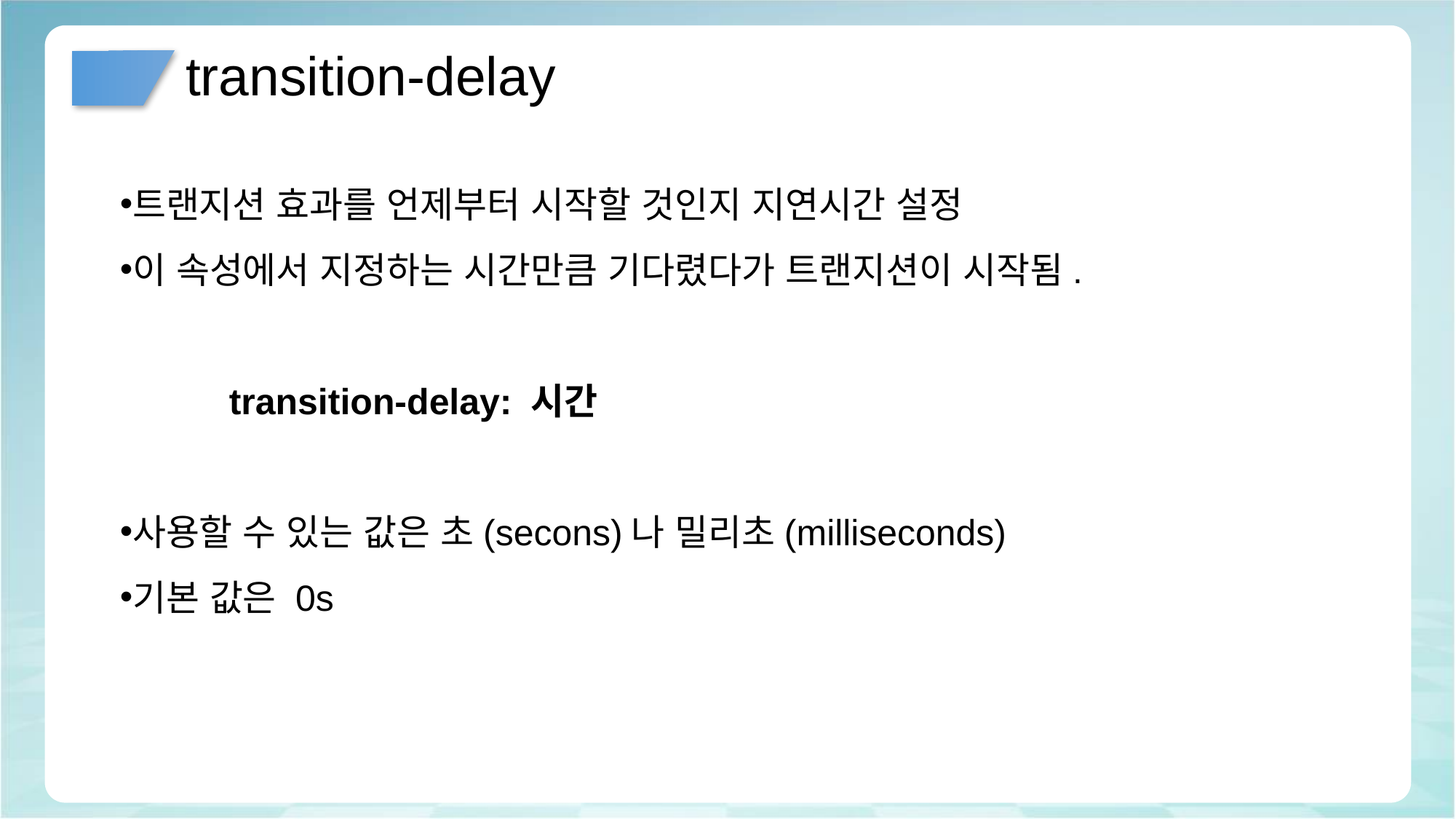

# transition-delay
트랜지션 효과를 언제부터 시작할 것인지 지연시간 설정
이 속성에서 지정하는 시간만큼 기다렸다가 트랜지션이 시작됨.

	transition-delay: 시간

사용할 수 있는 값은 초(secons)나 밀리초(milliseconds)
기본 값은 0s